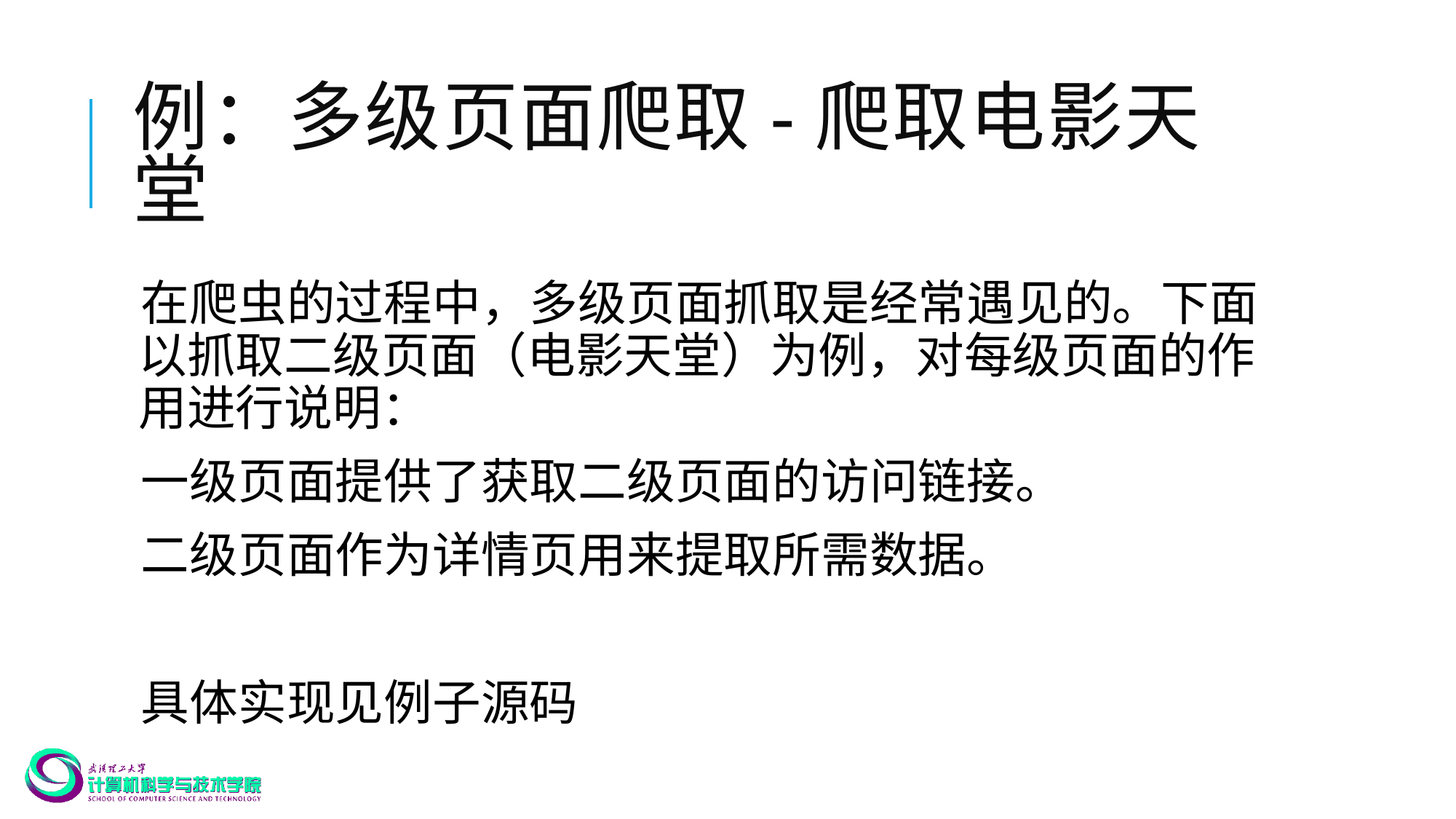

# 例：多级页面爬取-爬取电影天堂
在爬虫的过程中，多级页面抓取是经常遇见的。下面以抓取二级页面（电影天堂）为例，对每级页面的作用进行说明：
一级页面提供了获取二级页面的访问链接。
二级页面作为详情页用来提取所需数据。

具体实现见例子源码